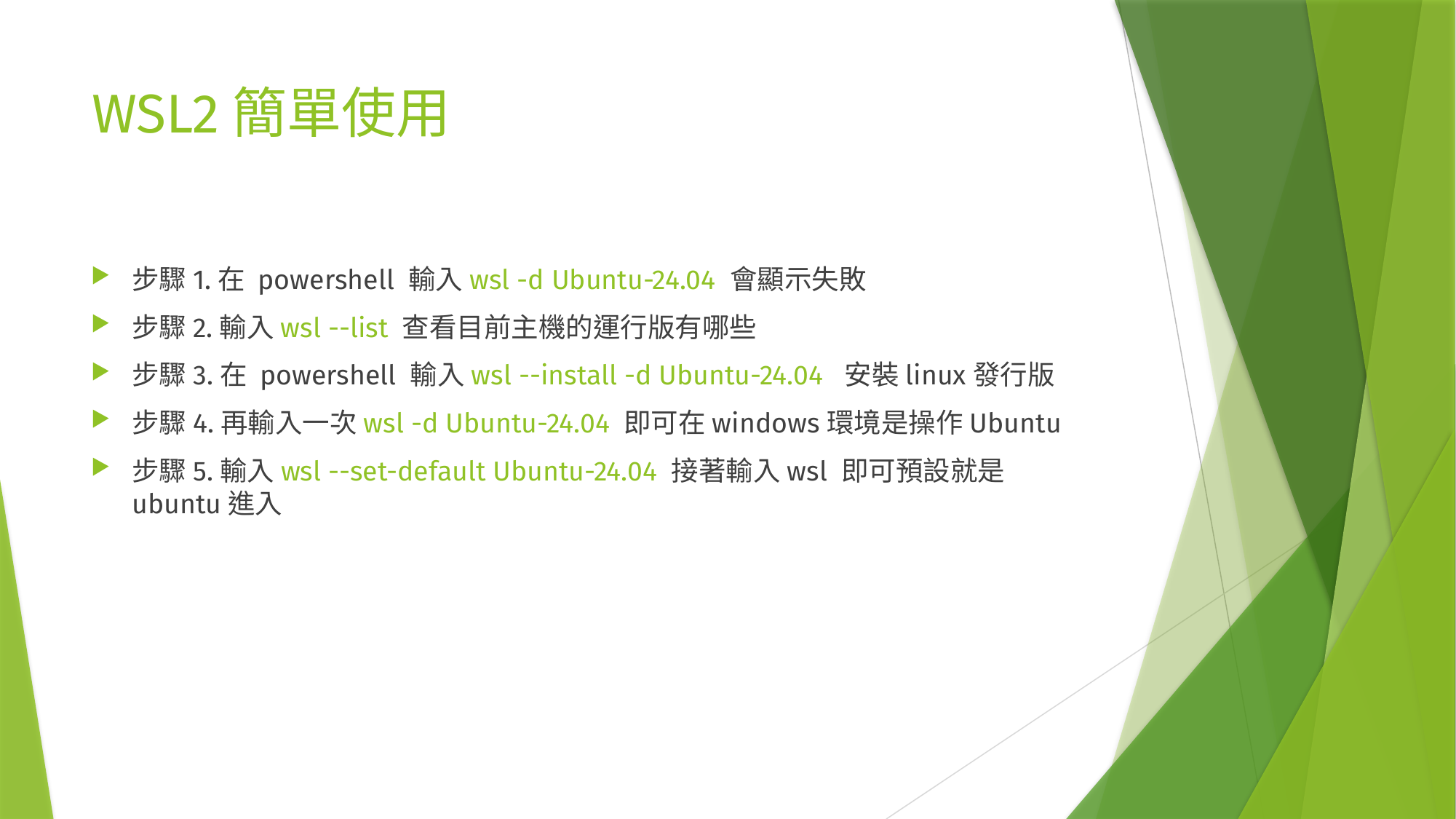

# WSL2簡單使用
步驟1.在 powershell 輸入wsl -d Ubuntu-24.04 會顯示失敗
步驟2.輸入wsl --list 查看目前主機的運行版有哪些
步驟3.在 powershell 輸入wsl --install -d Ubuntu-24.04  安裝linux發行版
步驟4.再輸入一次wsl -d Ubuntu-24.04 即可在windows環境是操作Ubuntu
步驟5.輸入wsl --set-default Ubuntu-24.04 接著輸入wsl 即可預設就是ubuntu進入